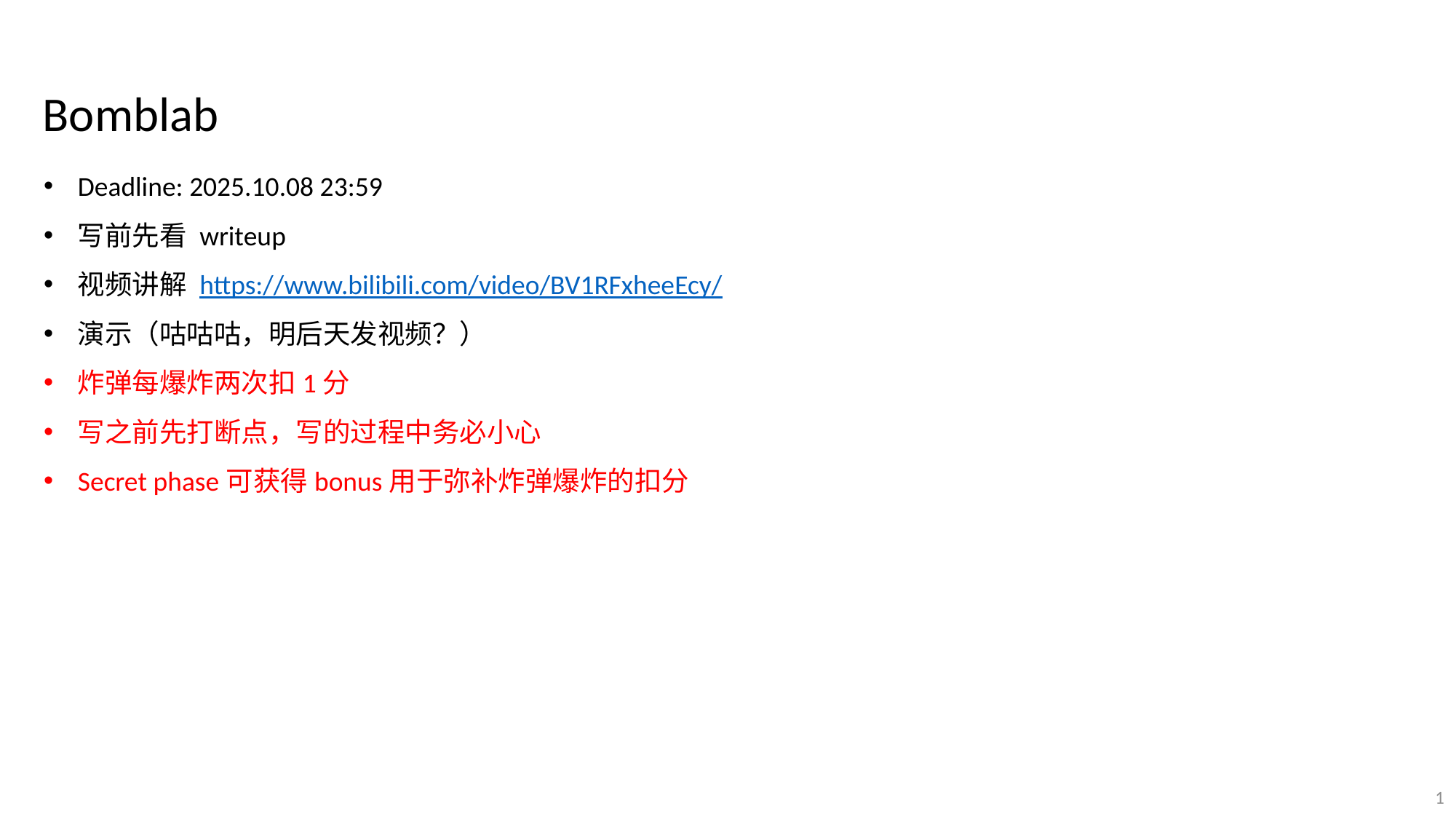

Bomblab
Deadline: 2025.10.08 23:59
写前先看 writeup
视频讲解 https://www.bilibili.com/video/BV1RFxheeEcy/
演示（咕咕咕，明后天发视频？）
炸弹每爆炸两次扣1分
写之前先打断点，写的过程中务必小心
Secret phase可获得bonus用于弥补炸弹爆炸的扣分
1